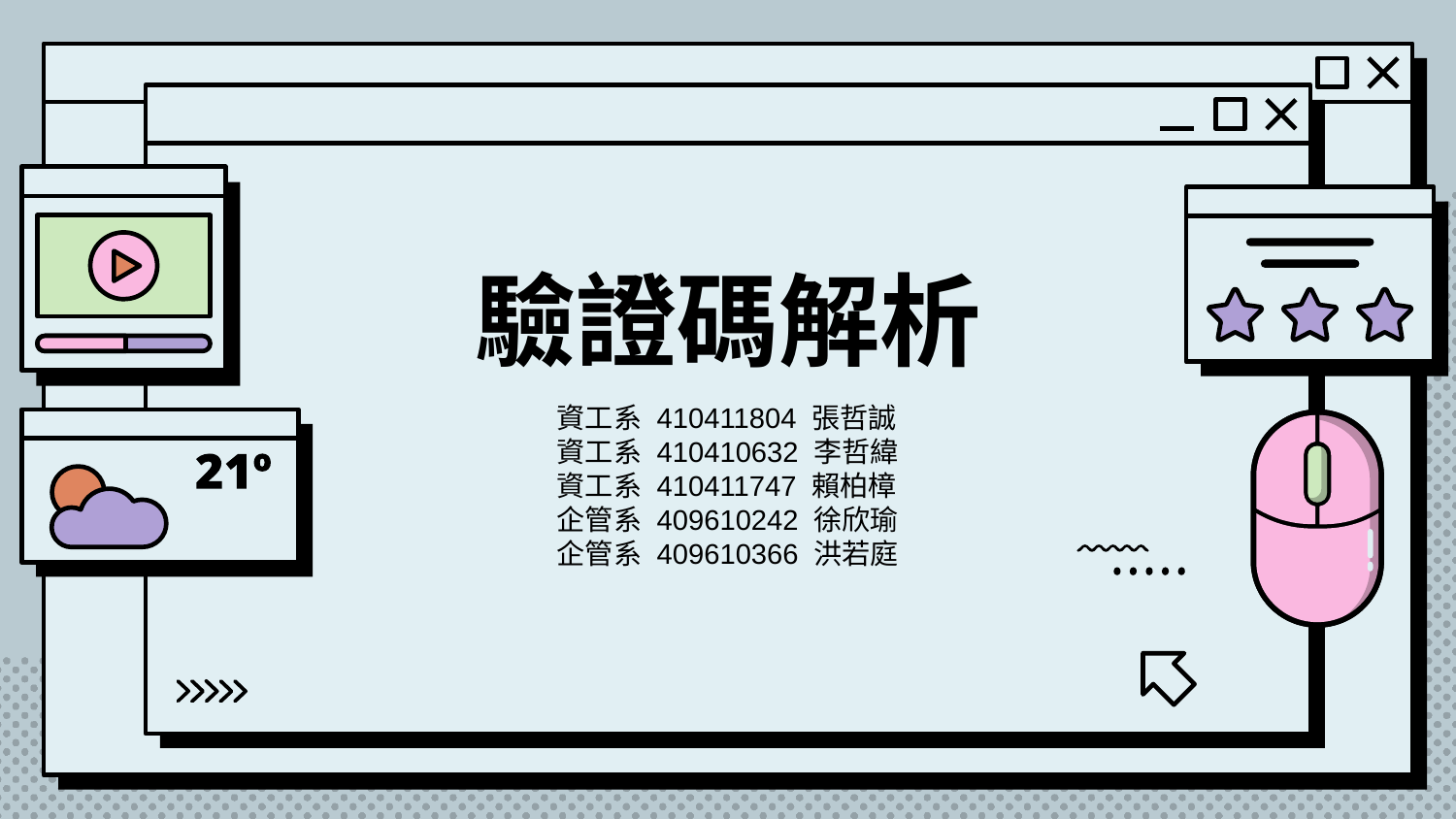

# 驗證碼解析
資工系 410411804 張哲誠
資工系 410410632 李哲緯
資工系 410411747 賴柏樟
企管系 409610242 徐欣瑜
企管系 409610366 洪若庭